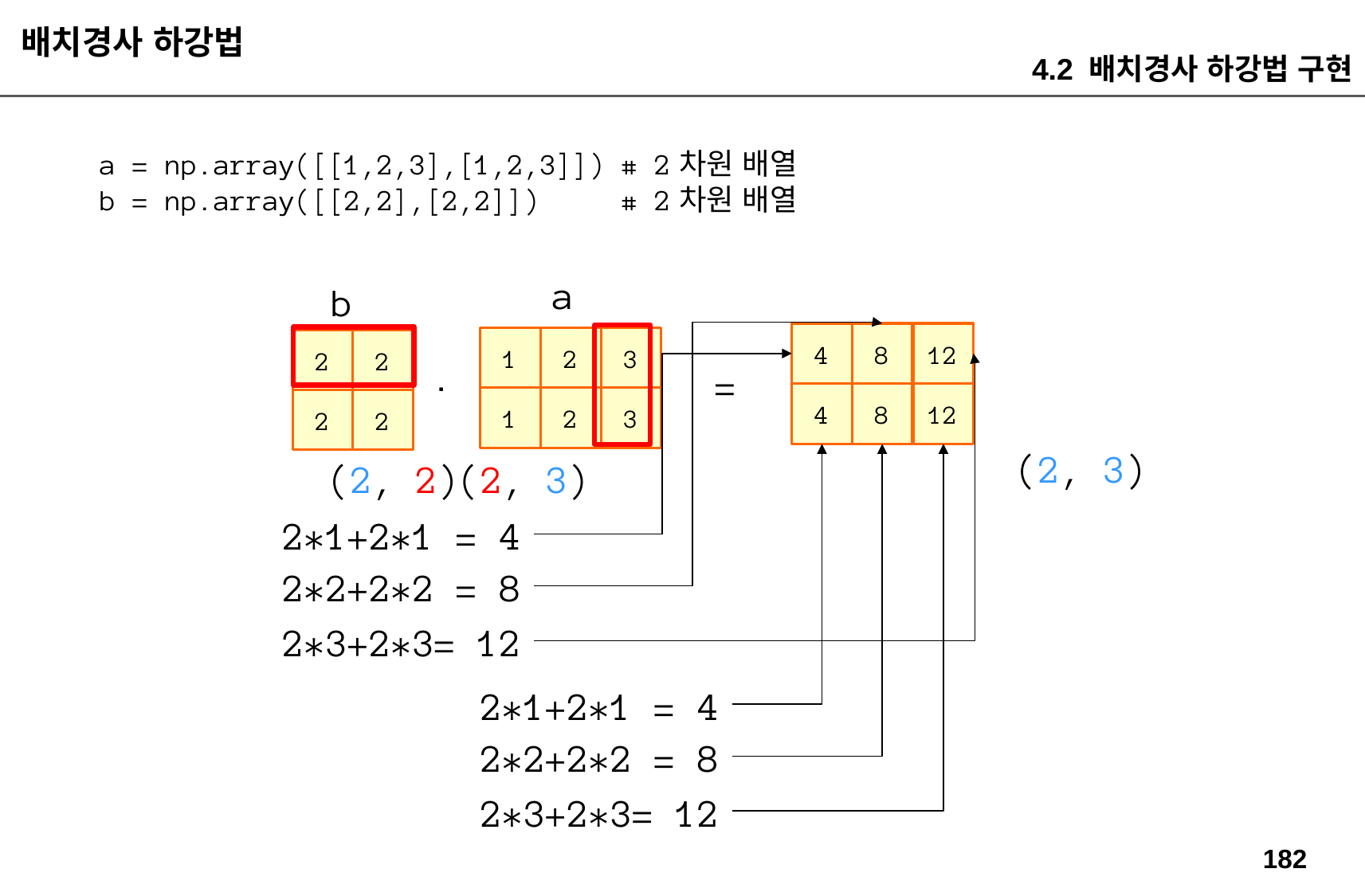

배치경사 하강법
4.2 배치경사 하강법 구현
a = np.array([[1,2,3],[1,2,3]]) # 2차원 배열
b = np.array([[2,2],[2,2]])     # 2차원 배열
a
b
4
8
12

1
2
3
2
2
.
=
4
8
12
1
2
3
2
2
(2, 3)
(2, 2)(2, 3)
2*1+2*1 = 4
2*2+2*2 = 8
2*3+2*3= 12
2*1+2*1 = 4
2*2+2*2 = 8
2*3+2*3= 12